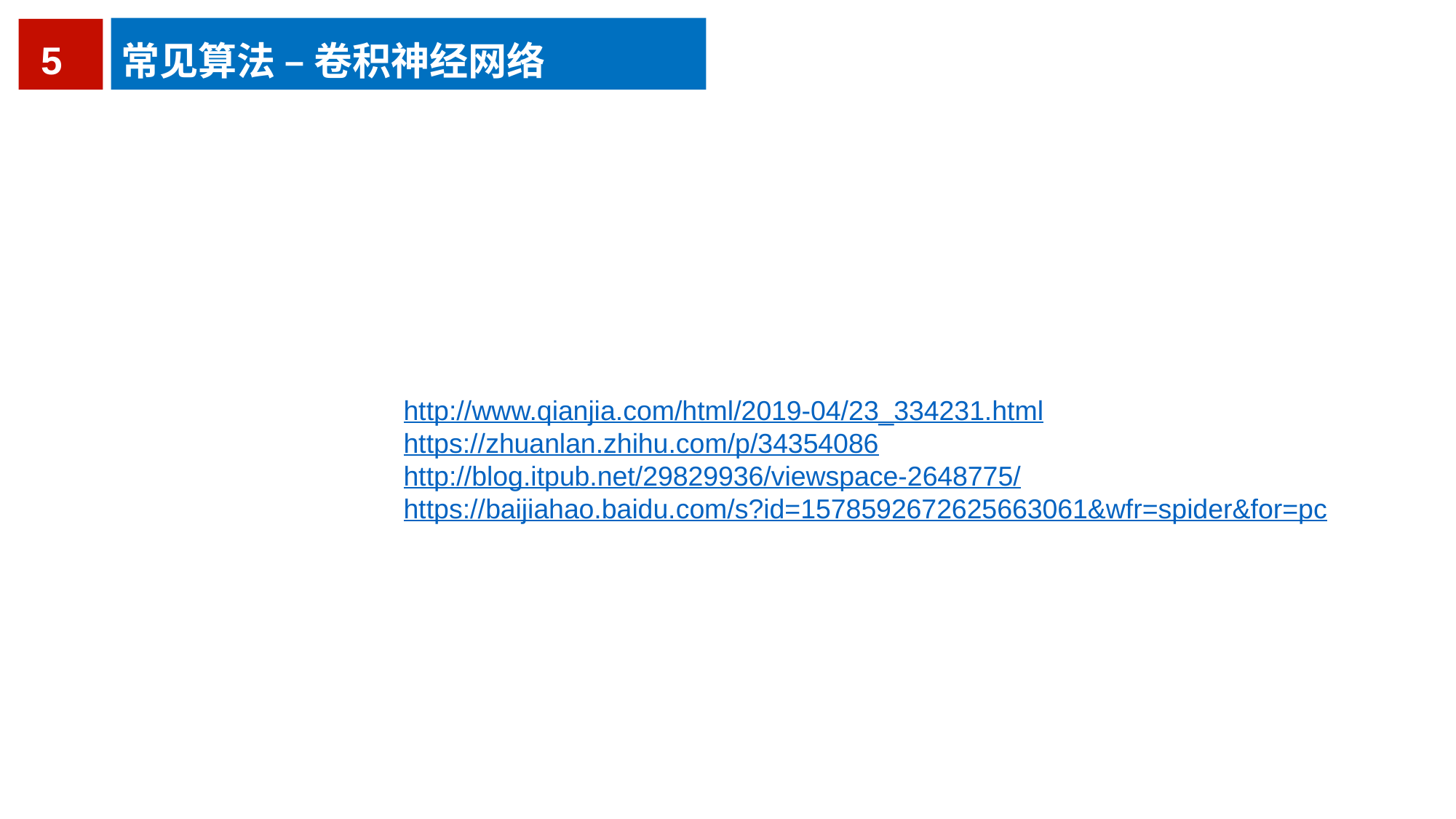

5
常见算法 – 卷积神经网络
http://www.qianjia.com/html/2019-04/23_334231.html
https://zhuanlan.zhihu.com/p/34354086
http://blog.itpub.net/29829936/viewspace-2648775/
https://baijiahao.baidu.com/s?id=1578592672625663061&wfr=spider&for=pc